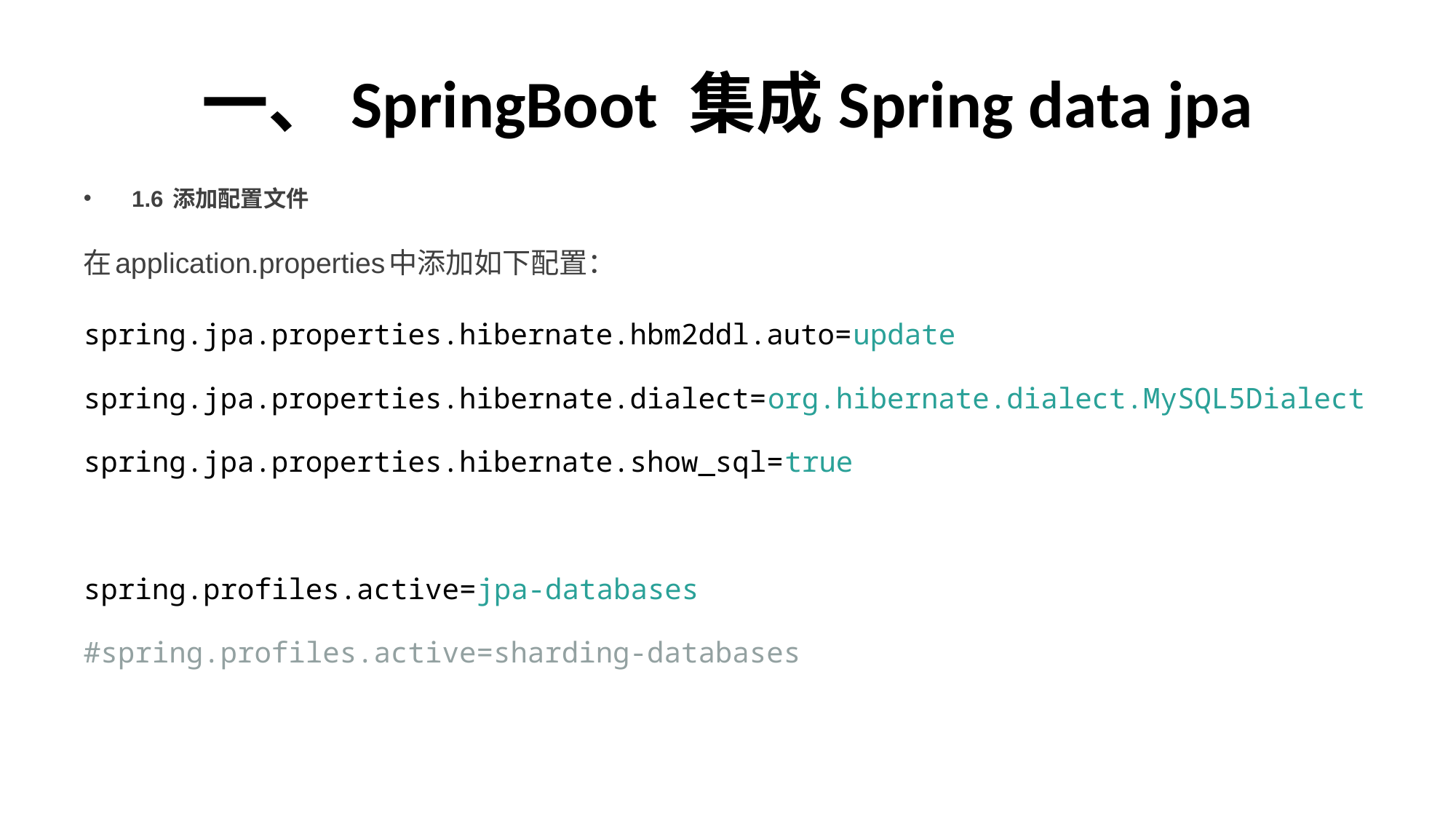

# 一、SpringBoot 集成Spring data jpa
1.6 添加配置文件
在application.properties中添加如下配置：
spring.jpa.properties.hibernate.hbm2ddl.auto=update
spring.jpa.properties.hibernate.dialect=org.hibernate.dialect.MySQL5Dialect
spring.jpa.properties.hibernate.show_sql=true

spring.profiles.active=jpa-databases
#spring.profiles.active=sharding-databases